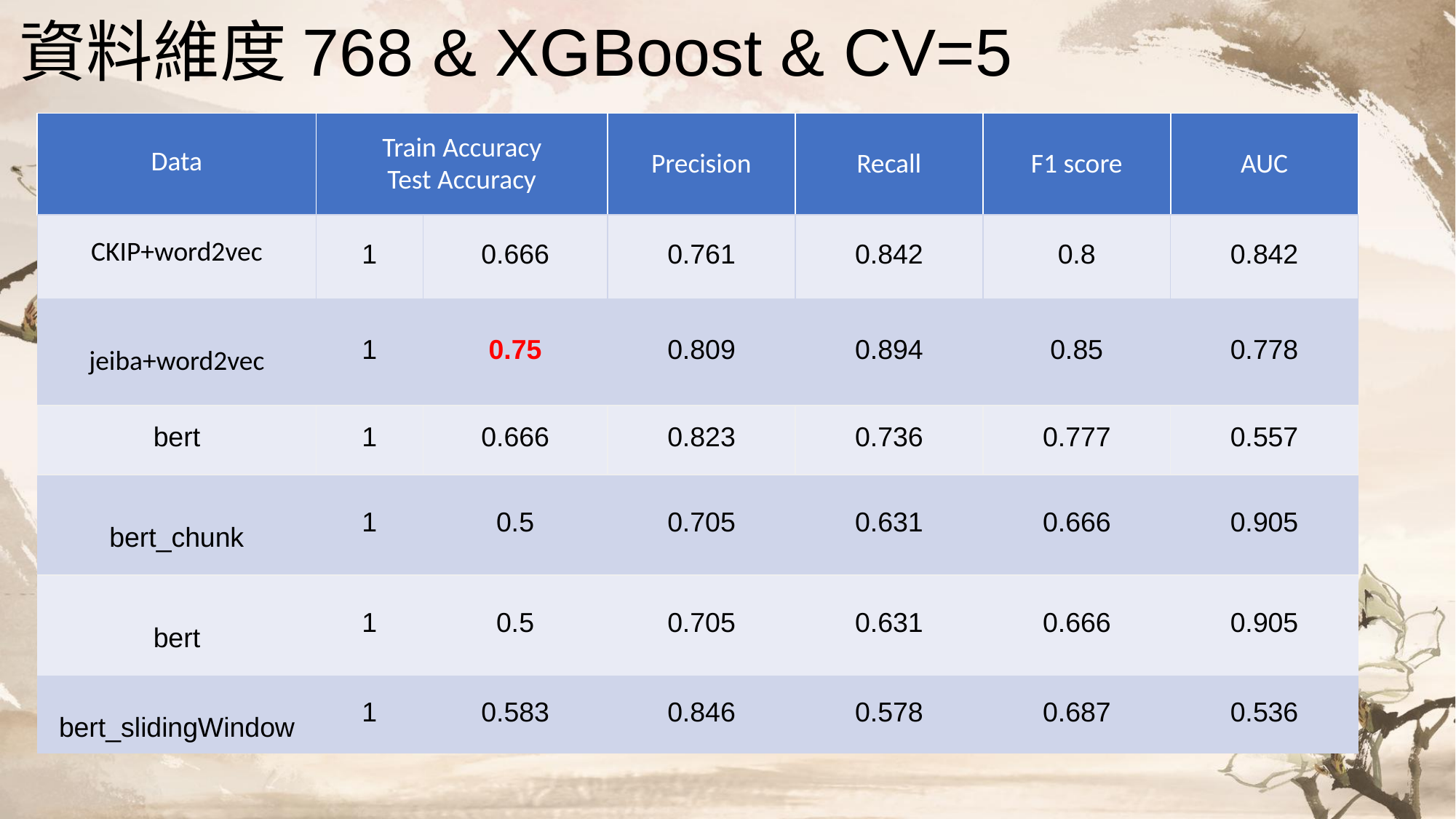

# 資料維度768 & XGBoost & CV=5
| Data | Train Accuracy Test Accuracy |  | Precision | Recall | F1 score | AUC |
| --- | --- | --- | --- | --- | --- | --- |
| CKIP+word2vec | 1 | 0.666 | 0.761 | 0.842 | 0.8 | 0.842 |
| jeiba+word2vec | 1 | 0.75 | 0.809 | 0.894 | 0.85 | 0.778 |
| bert | 1 | 0.666 | 0.823 | 0.736 | 0.777 | 0.557 |
| bert\_chunk | 1 | 0.5 | 0.705 | 0.631 | 0.666 | 0.905 |
| bert | 1 | 0.5 | 0.705 | 0.631 | 0.666 | 0.905 |
| bert\_slidingWindow | 1 | 0.583 | 0.846 | 0.578 | 0.687 | 0.536 |